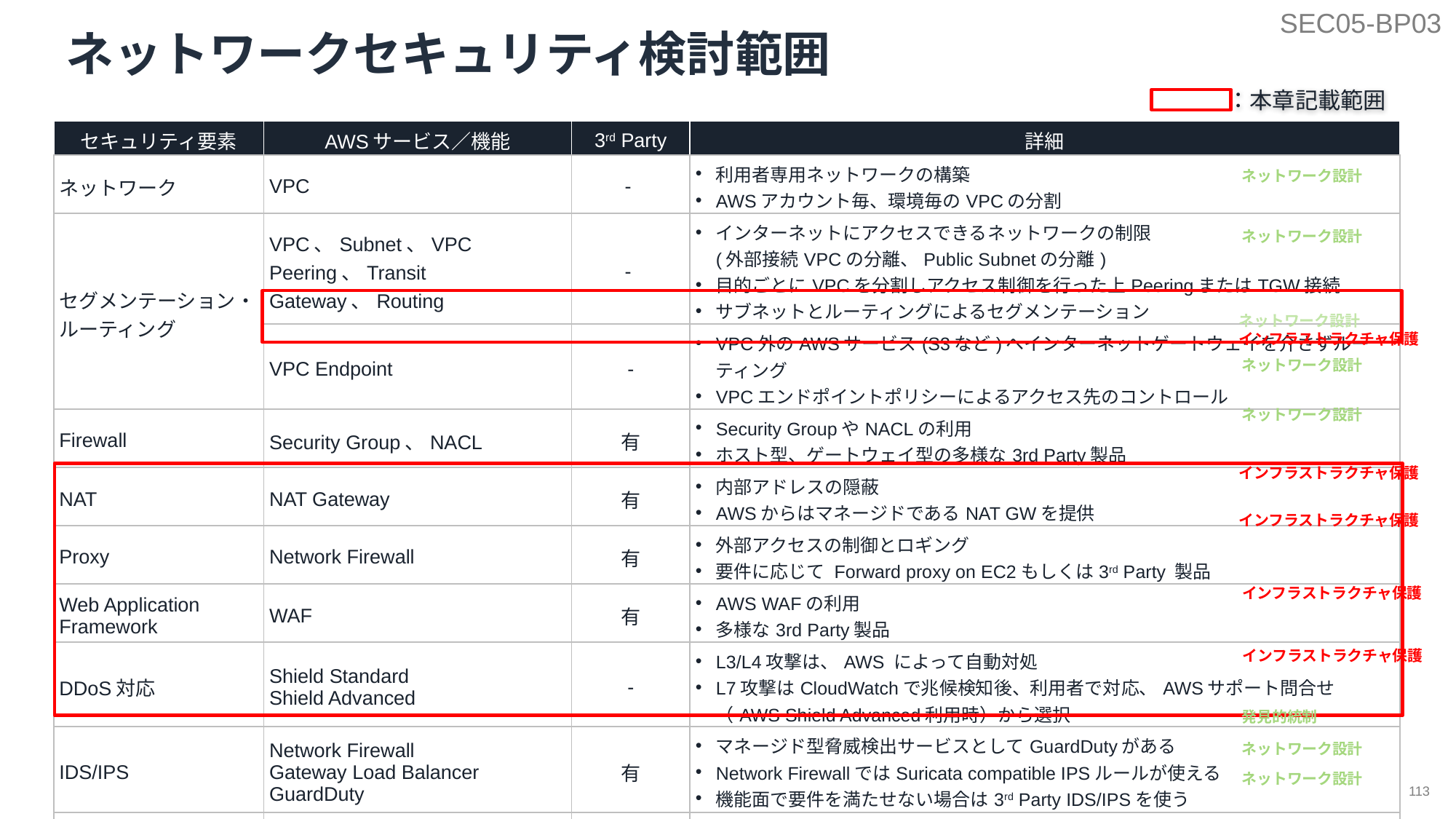

SEC05-BP03
# ネットワークセキュリティ検討範囲
：本章記載範囲

| セキュリティ要素 | AWSサービス／機能 | 3rd Party | 詳細 |
| --- | --- | --- | --- |
| ネットワーク | VPC | - | 利用者専用ネットワークの構築 AWSアカウント毎、環境毎のVPCの分割 |
| セグメンテーション・ルーティング | VPC、Subnet、VPC Peering、Transit Gateway、Routing | - | インターネットにアクセスできるネットワークの制限 (外部接続VPCの分離、Public Subnetの分離) 目的ごとにVPCを分割しアクセス制御を行った上PeeringまたはTGW接続 サブネットとルーティングによるセグメンテーション |
|  | VPC Endpoint | - | VPC外のAWSサービス(S3など)へインターネットゲートウェイを介さずルーティング VPCエンドポイントポリシーによるアクセス先のコントロール |
| Firewall | Security Group、NACL | 有 | Security GroupやNACLの利用 ホスト型、ゲートウェイ型の多様な3rd Party製品 |
| NAT | NAT Gateway | 有 | 内部アドレスの隠蔽 AWSからはマネージドであるNAT GWを提供 |
| Proxy | Network Firewall | 有 | 外部アクセスの制御とロギング 要件に応じて Forward proxy on EC2もしくは3rd Party 製品 |
| Web Application Framework | WAF | 有 | AWS WAFの利用 多様な3rd Party製品 |
| DDoS対応 | Shield Standard Shield Advanced | - | L3/L4攻撃は、AWS によって自動対処 L7攻撃はCloudWatchで兆候検知後、利用者で対応、AWSサポート問合せ（AWS Shield Advanced利用時）から選択 |
| IDS/IPS | Network Firewall Gateway Load Balancer GuardDuty | 有 | マネージド型脅威検出サービスとしてGuardDutyがある Network FirewallではSuricata compatible IPSルールが使える 機能面で要件を満たせない場合は3rd Party IDS/IPSを使う |
| 操作ログ | CloudTrail | - | CloudTrailによりAPI操作ログが取得可能 |
| 通信ログ | VPC Flow Logs | - | SG、NACLのログはVPC Flow Logsを有効化すると取得可能 |
| DNSログ | Route 53 Resolver クエリログ | - | VPC内のリソースが行うすべてのDNSクエリをログに記録 |
ネットワーク設計
ネットワーク設計

ネットワーク設計
インフラストラクチャ保護
ネットワーク設計
ネットワーク設計
インフラストラクチャ保護

インフラストラクチャ保護
インフラストラクチャ保護
インフラストラクチャ保護
発見的統制
ネットワーク設計
ネットワーク設計